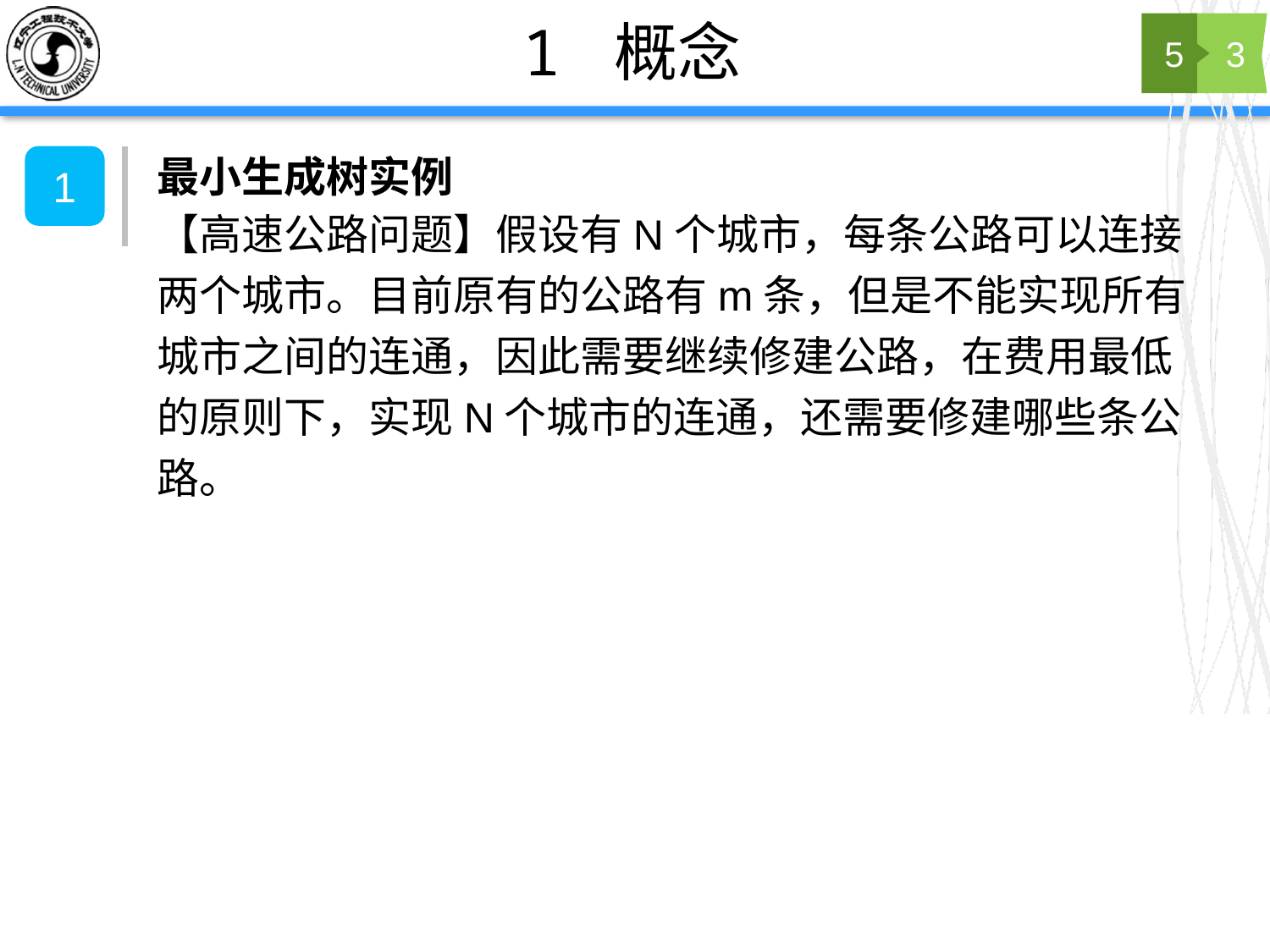

# 1 概念
5
3
最小生成树实例
1
【高速公路问题】假设有N个城市，每条公路可以连接两个城市。目前原有的公路有m条，但是不能实现所有城市之间的连通，因此需要继续修建公路，在费用最低的原则下，实现N个城市的连通，还需要修建哪些条公路。